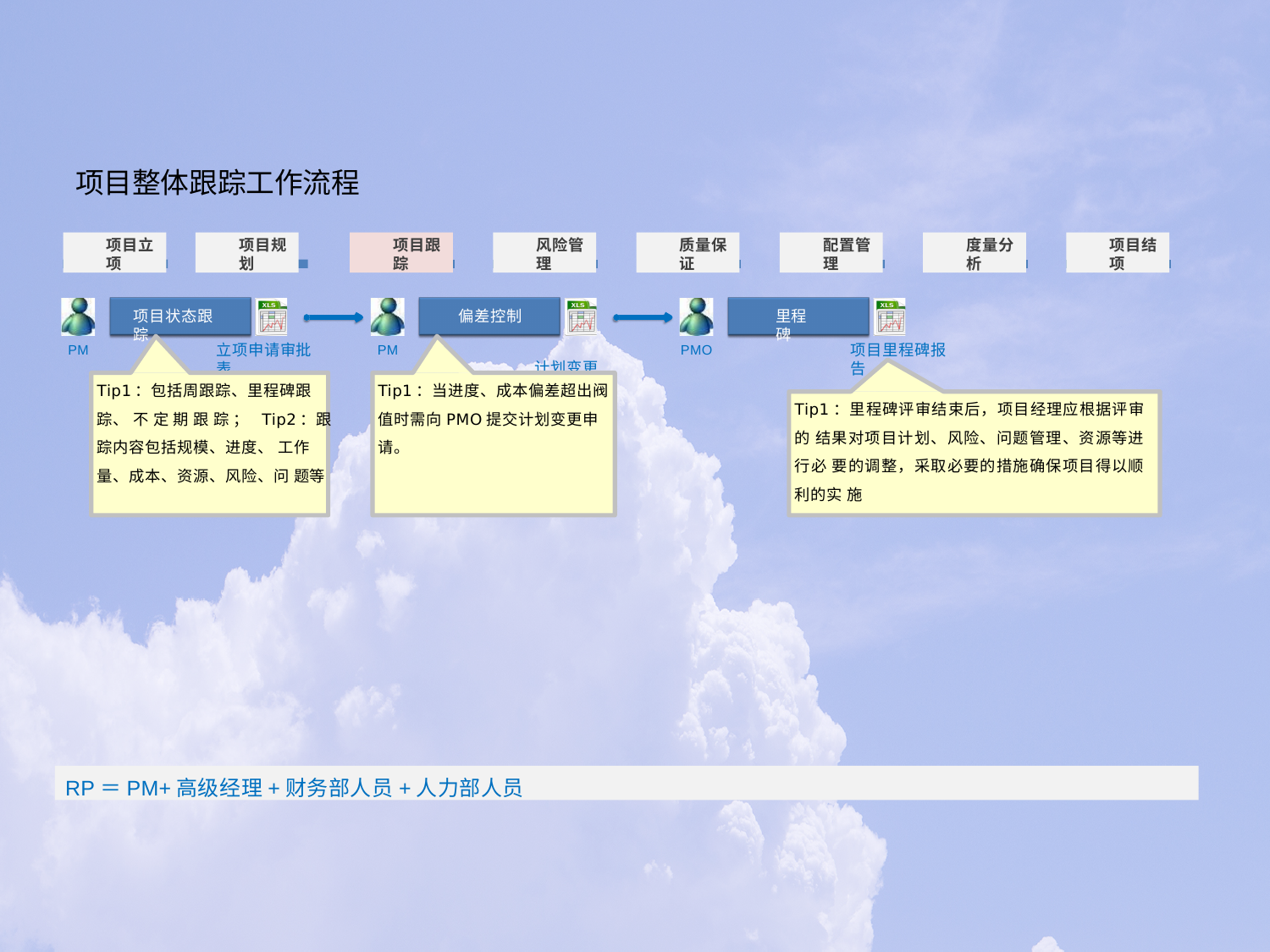

# 项目整体跟踪工作流程
项目立项
项目规划
项目跟踪
风险管理
质量保证
配置管理
度量分析
项目结项

项目状态跟踪
偏差控制
计划变更申请单
里程碑

立项申请审批表
项目里程碑报告
PM
PM
PMO

Tip1：包括周跟踪、里程碑跟踪、 不 定 期 跟 踪 ；  Tip2：跟踪内容包括规模、进度、 工作量、成本、资源、风险、问 题等
Tip1：当进度、成本偏差超出阀 值时需向PMO提交计划变更申请。
Tip1：里程碑评审结束后，项目经理应根据评审的 结果对项目计划、风险、问题管理、资源等进行必 要的调整，采取必要的措施确保项目得以顺利的实 施
RP＝PM+高级经理+财务部人员+人力部人员
13